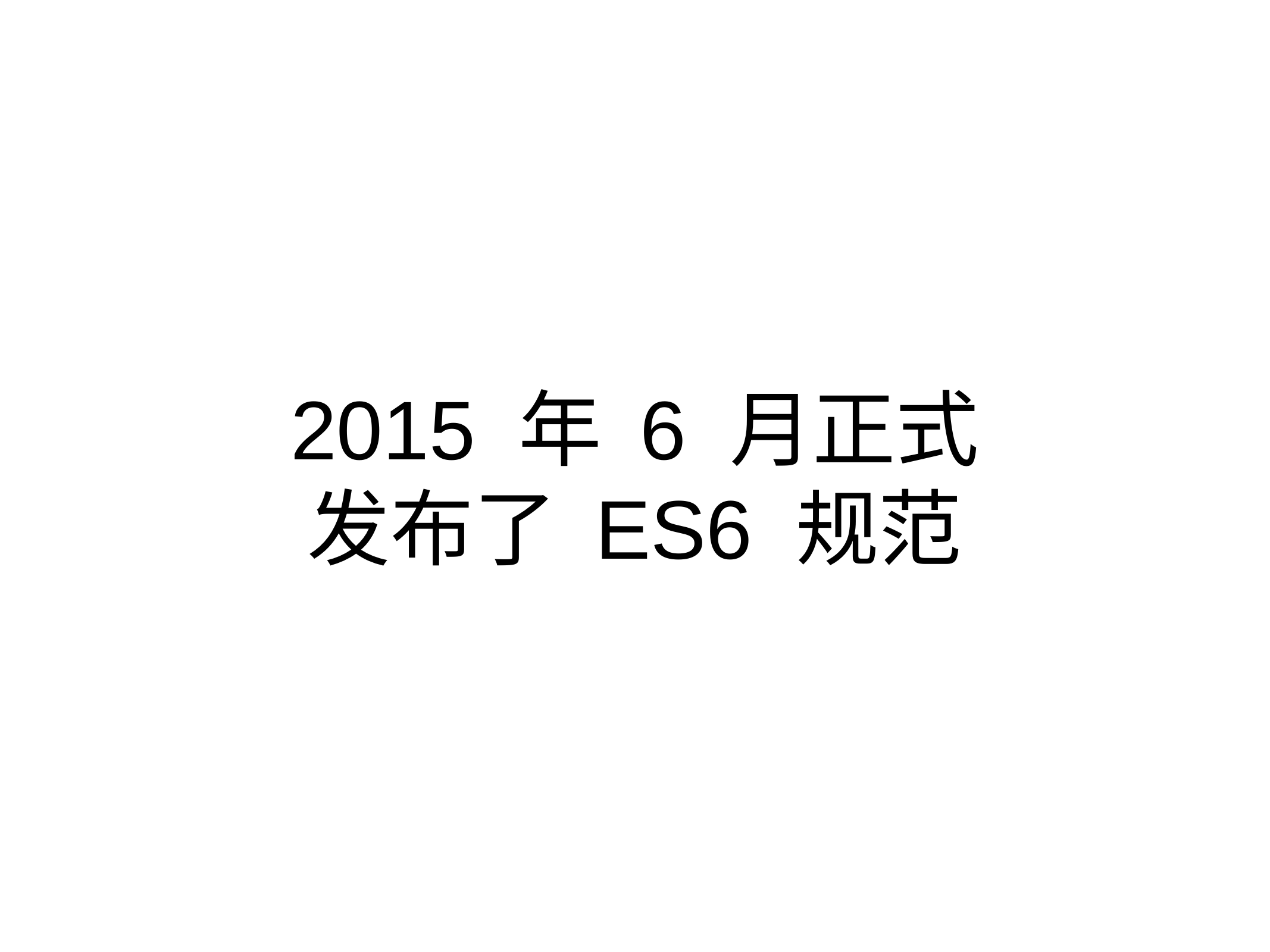

# 2015 年 6 月正式发布了 ES6 规范